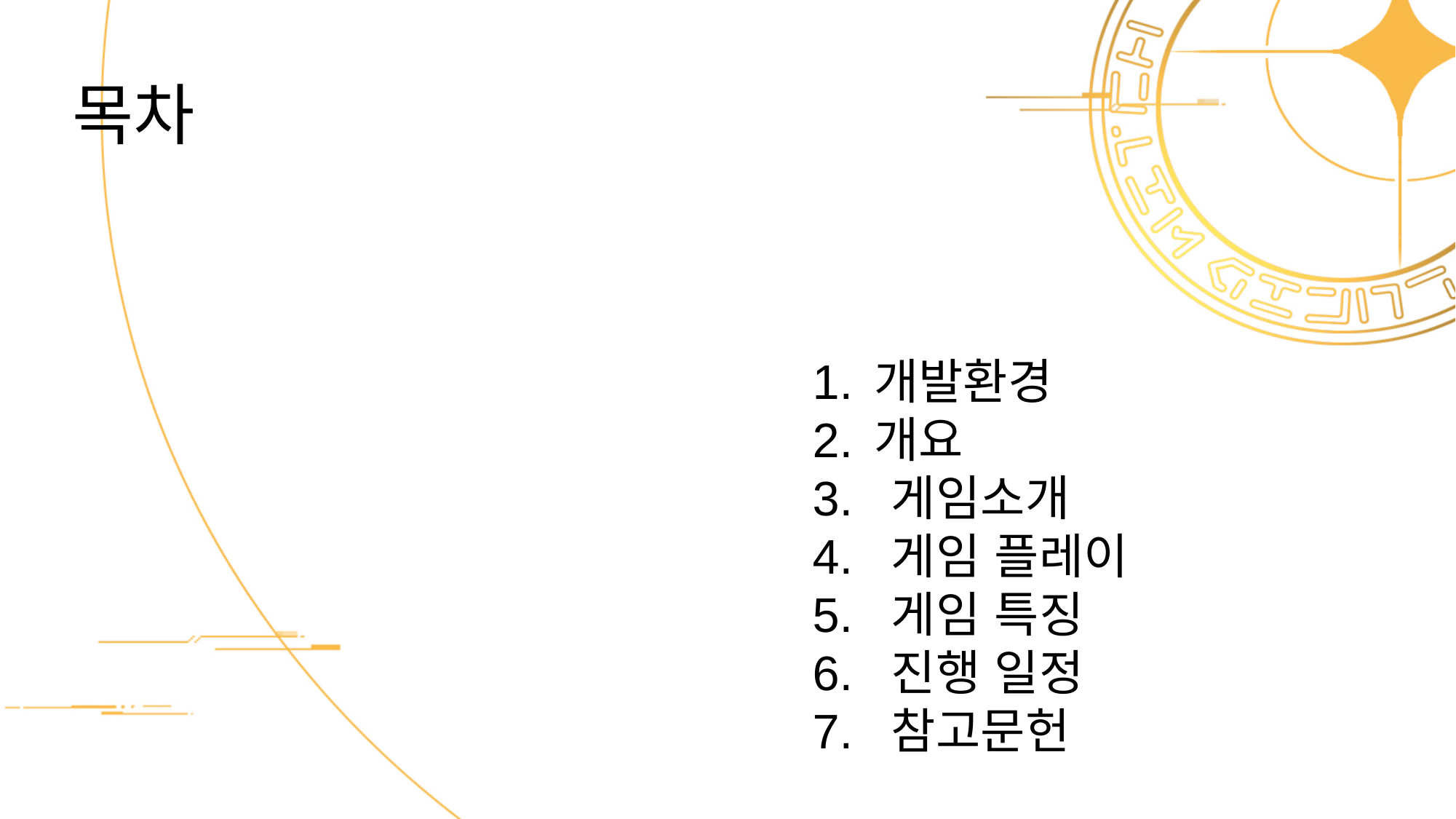

# 목차
개발환경
개요
3.  게임소개
4.  게임 플레이
5.  게임 특징
6.  진행 일정
7.  참고문헌